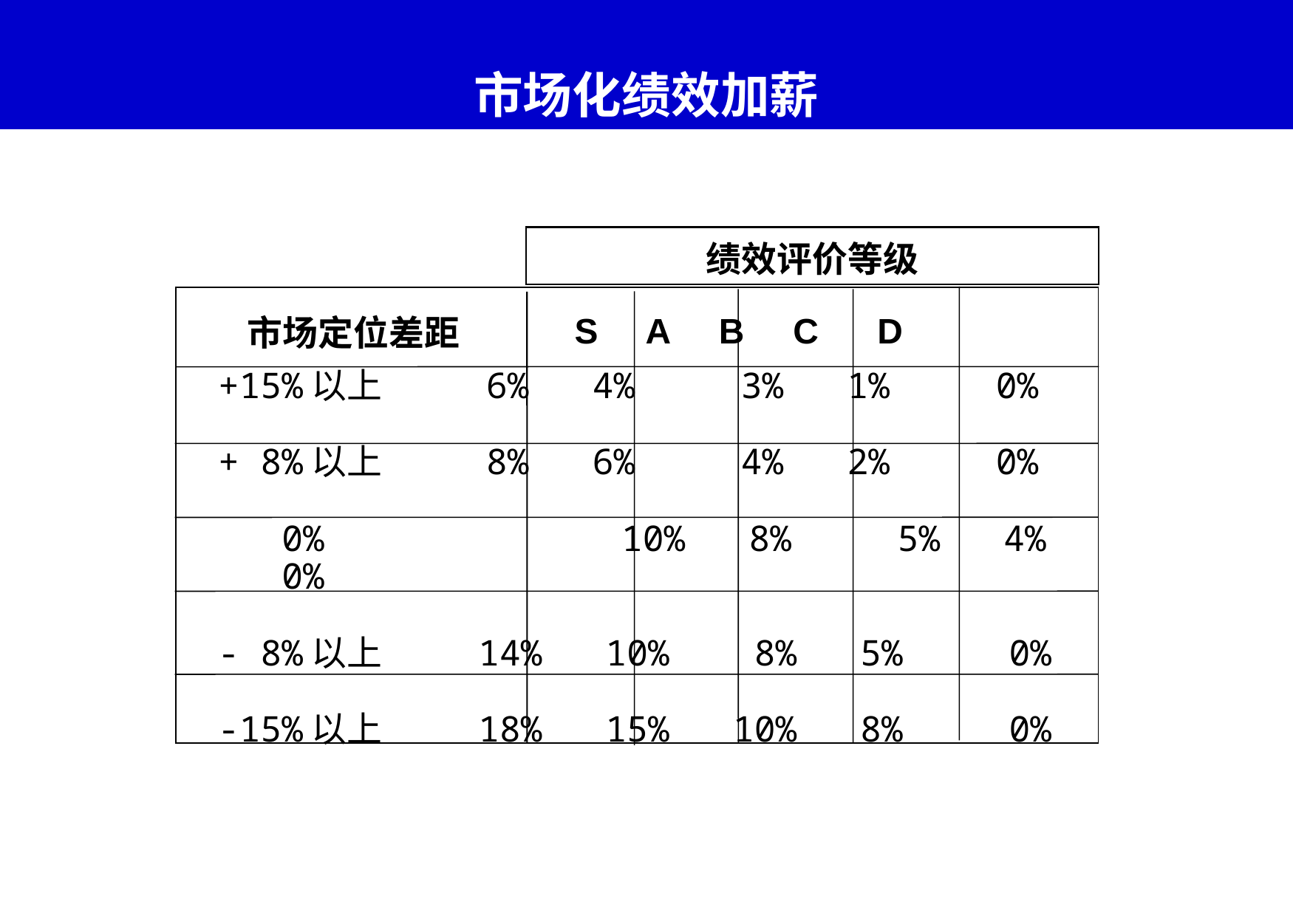

# 市场化绩效加薪
绩效评价等级

S     A     B     C      D
市场定位差距

+15%以上            6%   4%     3%   1%     0%

+ 8%以上            8%   6%     4%   2%     0%

   0%              10%   8%     5%   4%     0%

- 8%以上           14%   10%    8%   5%     0%

-15%以上           18%   15%   10%   8%     0%